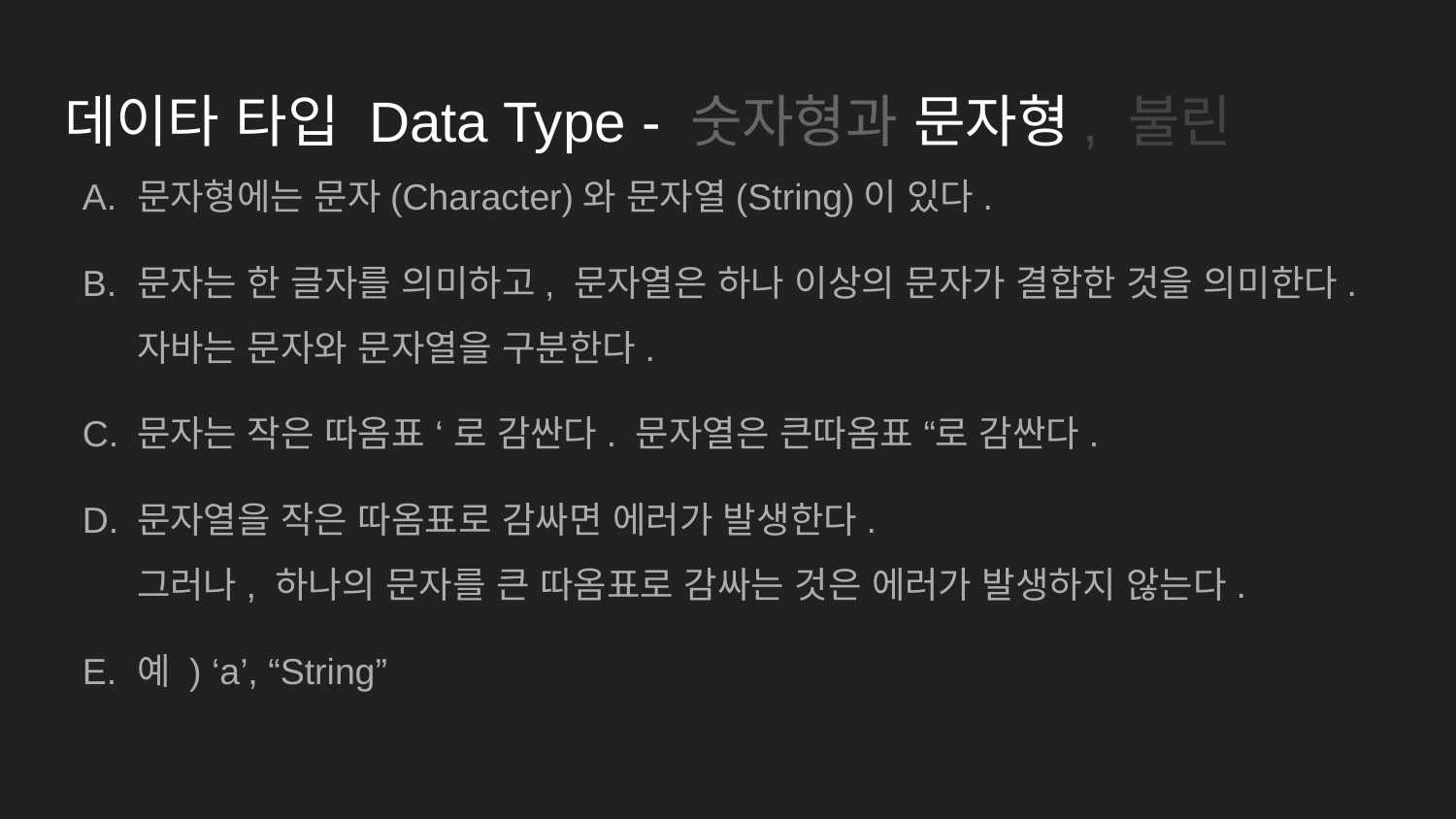

# 데이타 타입 Data Type - 숫자형과 문자형, 불린
문자형에는 문자(Character)와 문자열(String)이 있다.
문자는 한 글자를 의미하고, 문자열은 하나 이상의 문자가 결합한 것을 의미한다. 자바는 문자와 문자열을 구분한다.
문자는 작은 따옴표 ‘ 로 감싼다. 문자열은 큰따옴표 “로 감싼다.
문자열을 작은 따옴표로 감싸면 에러가 발생한다.
그러나, 하나의 문자를 큰 따옴표로 감싸는 것은 에러가 발생하지 않는다.
예 ) ‘a’, “String”